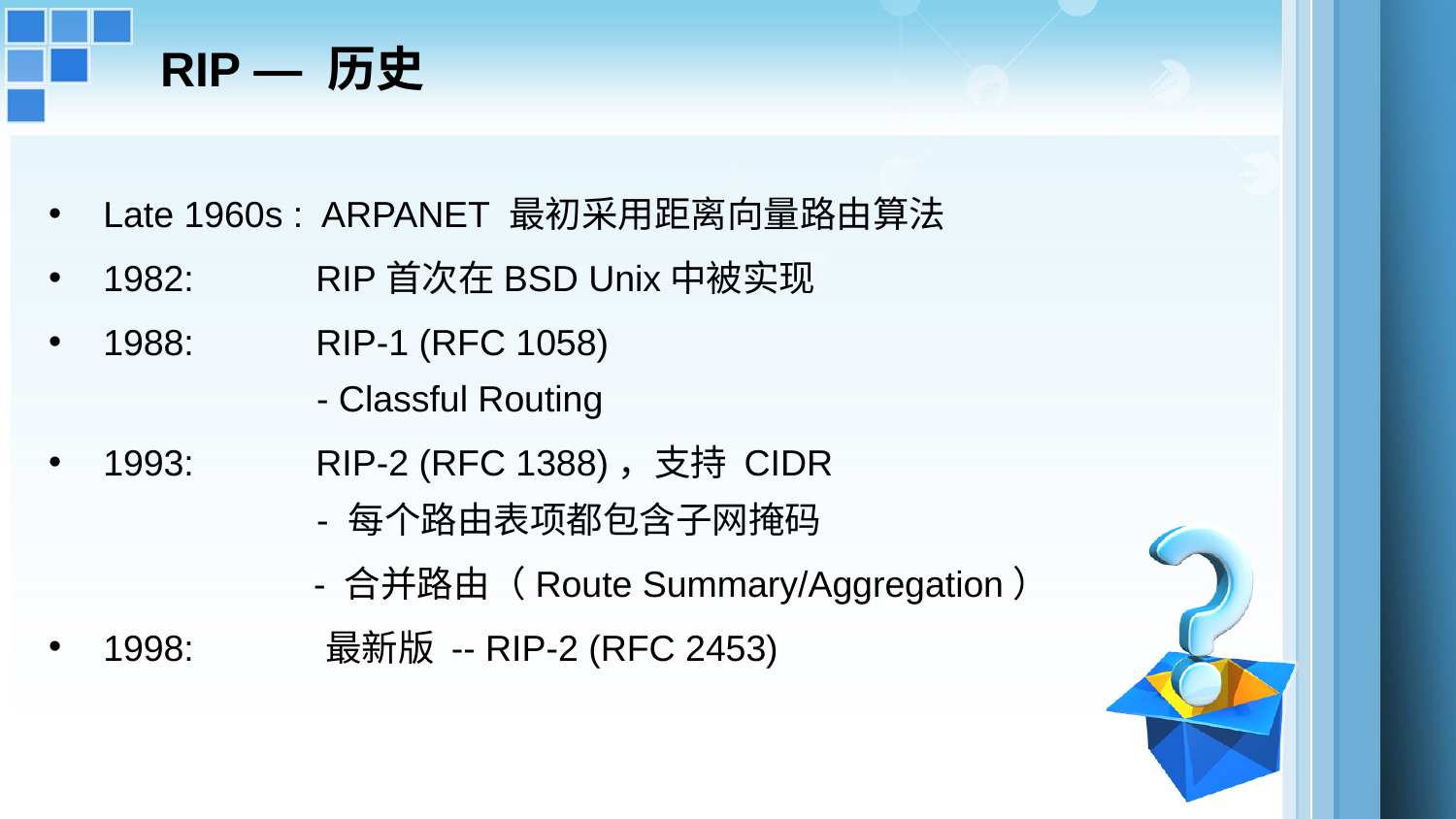

RIP — 历史
Late 1960s :  ARPANET 最初采用距离向量路由算法
1982:            RIP首次在BSD Unix中被实现
1988:            RIP-1 (RFC 1058)
                     - Classful Routing
1993:            RIP-2 (RFC 1388)，支持 CIDR
                     - 每个路由表项都包含子网掩码
                          - 合并路由（Route Summary/Aggregation）
1998:            最新版 -- RIP-2 (RFC 2453)